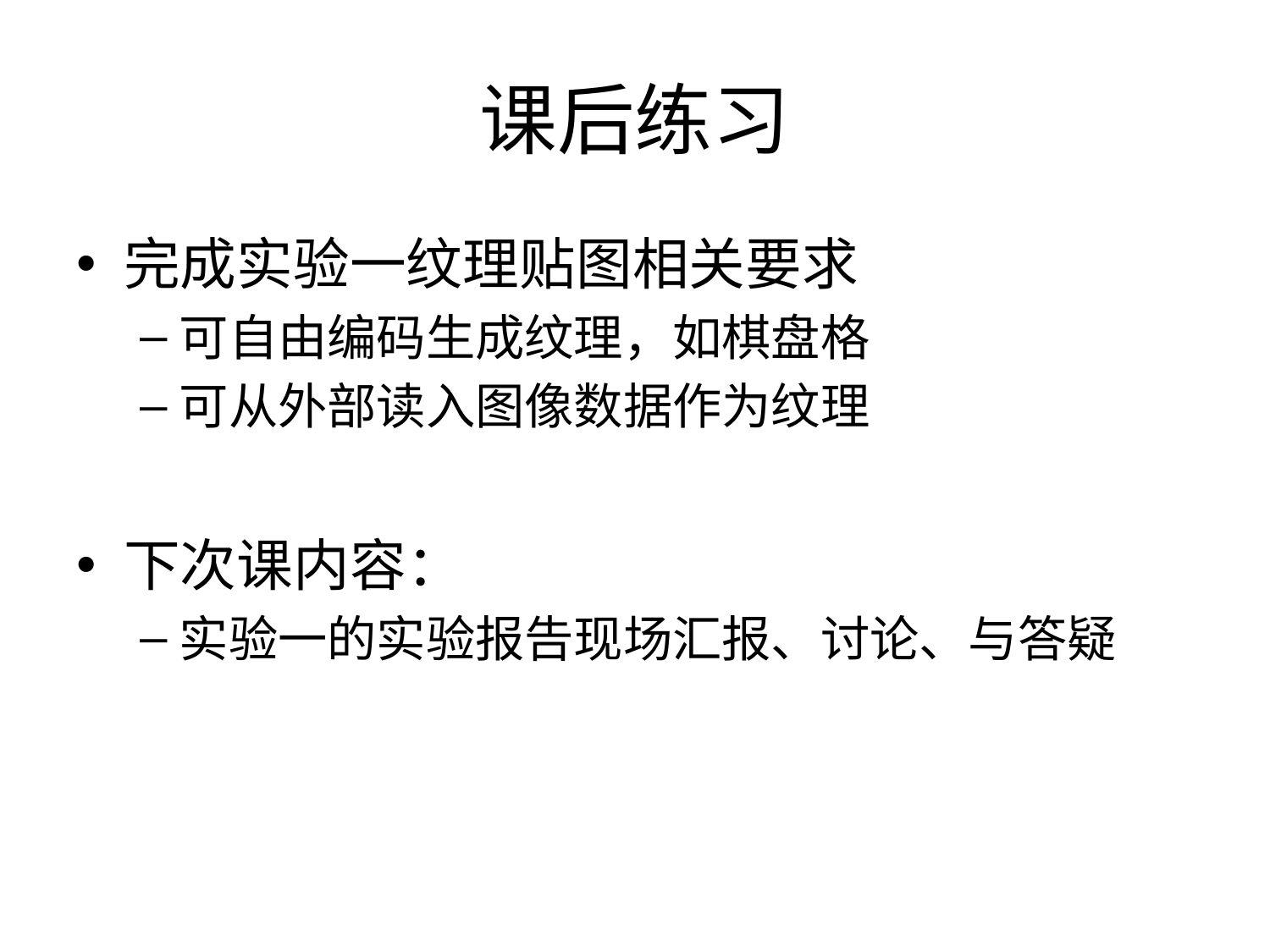

# 课后练习
完成实验一纹理贴图相关要求
可自由编码生成纹理，如棋盘格
可从外部读入图像数据作为纹理

下次课内容：
实验一的实验报告现场汇报、讨论、与答疑